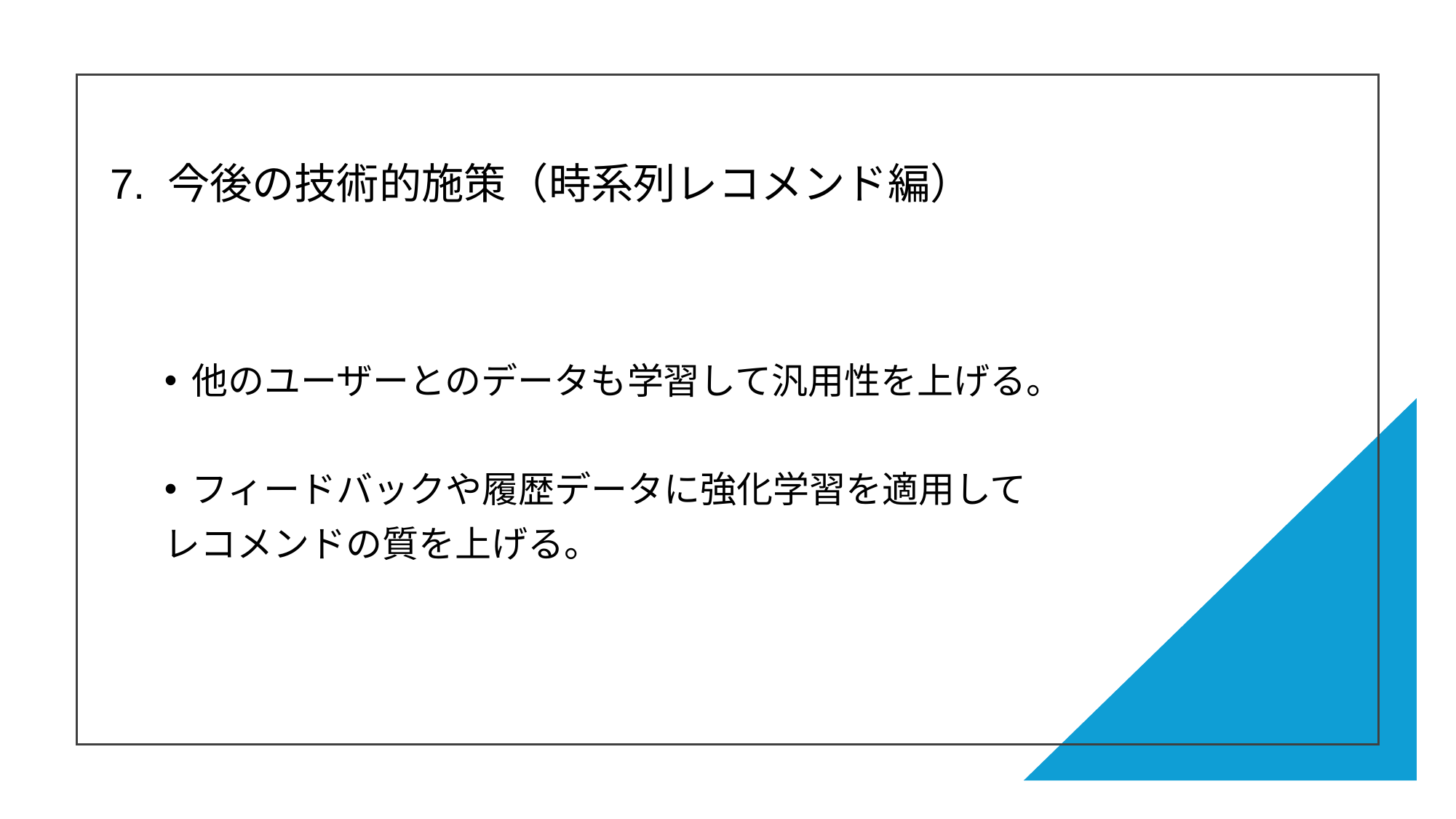

# 7. 今後の技術的施策（時系列レコメンド編）

他のユーザーとのデータも学習して汎用性を上げる。

フィードバックや履歴データに強化学習を適用して
レコメンドの質を上げる。

56